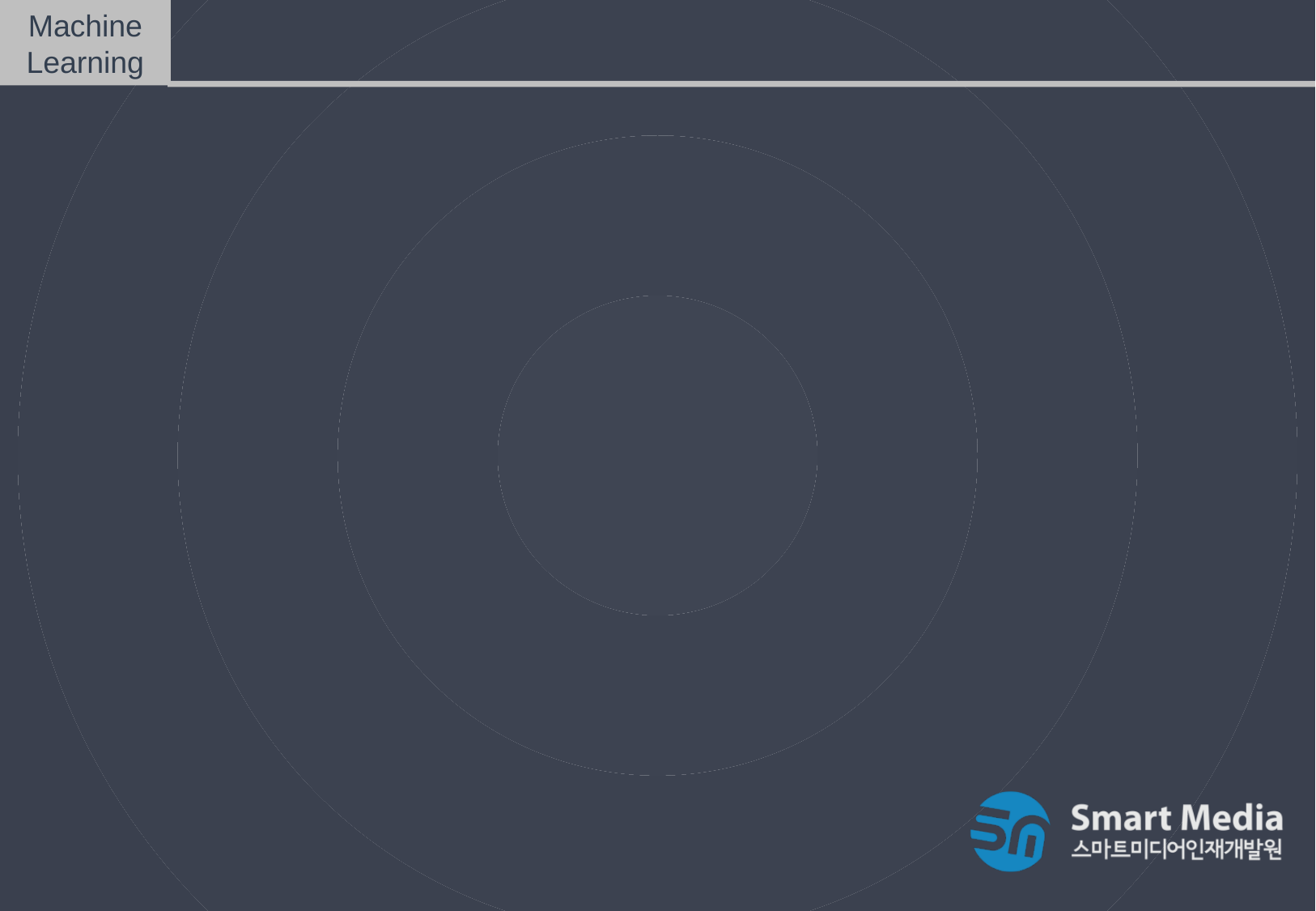

Machine Learning
비지도학습(Unsupervised Learning) – ex02_kmeans_iris

Iris데이터 k-means 군집화 실습